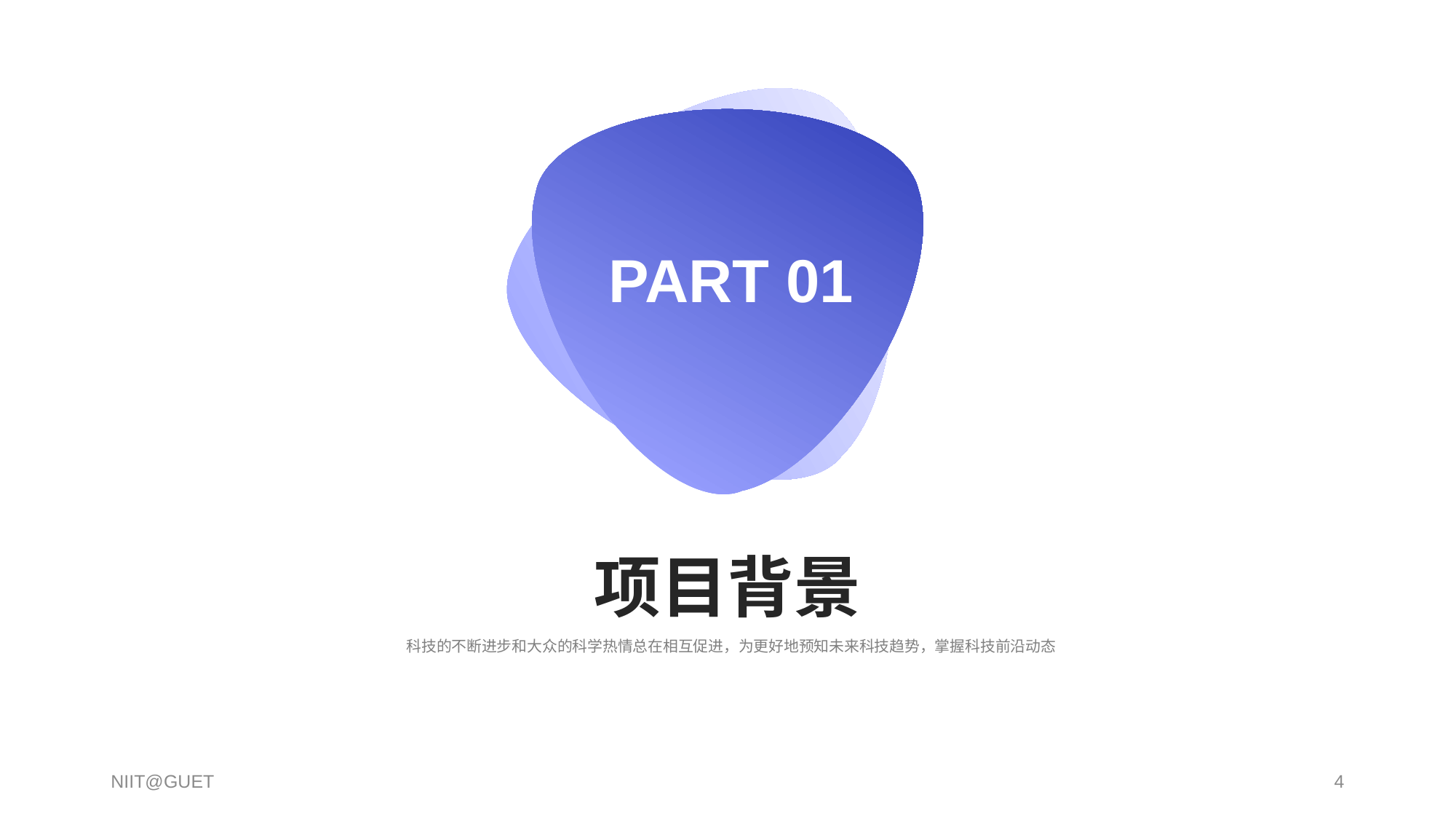

PART 01
项目背景
科技的不断进步和大众的科学热情总在相互促进，为更好地预知未来科技趋势，掌握科技前沿动态
NIIT@GUET
4